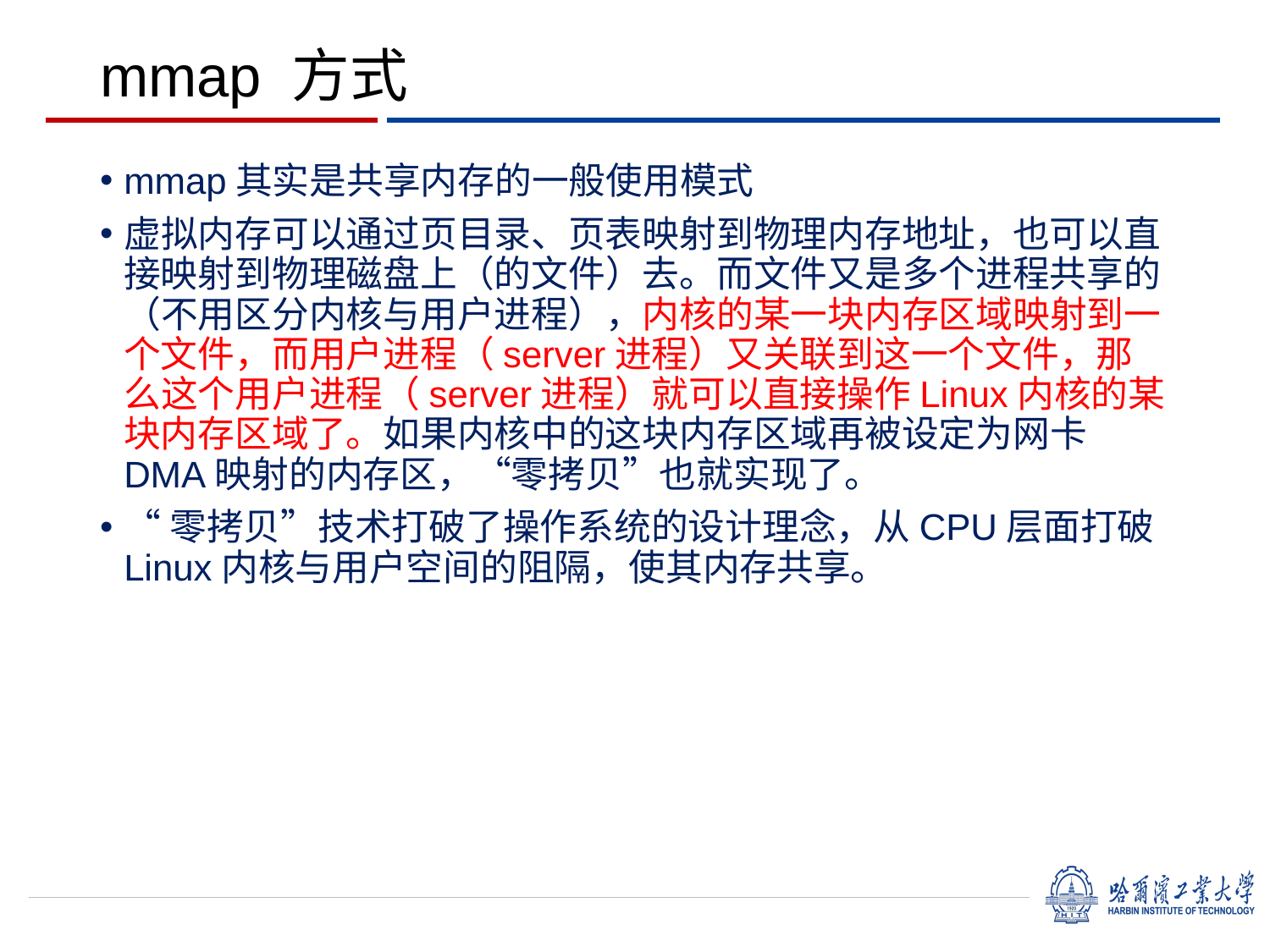

# mmap 方式
mmap其实是共享内存的一般使用模式
虚拟内存可以通过页目录、页表映射到物理内存地址，也可以直接映射到物理磁盘上（的文件）去。而文件又是多个进程共享的（不用区分内核与用户进程），内核的某一块内存区域映射到一个文件，而用户进程（server进程）又关联到这一个文件，那么这个用户进程（server进程）就可以直接操作Linux内核的某块内存区域了。如果内核中的这块内存区域再被设定为网卡DMA映射的内存区，“零拷贝”也就实现了。
“零拷贝”技术打破了操作系统的设计理念，从CPU层面打破Linux内核与用户空间的阻隔，使其内存共享。